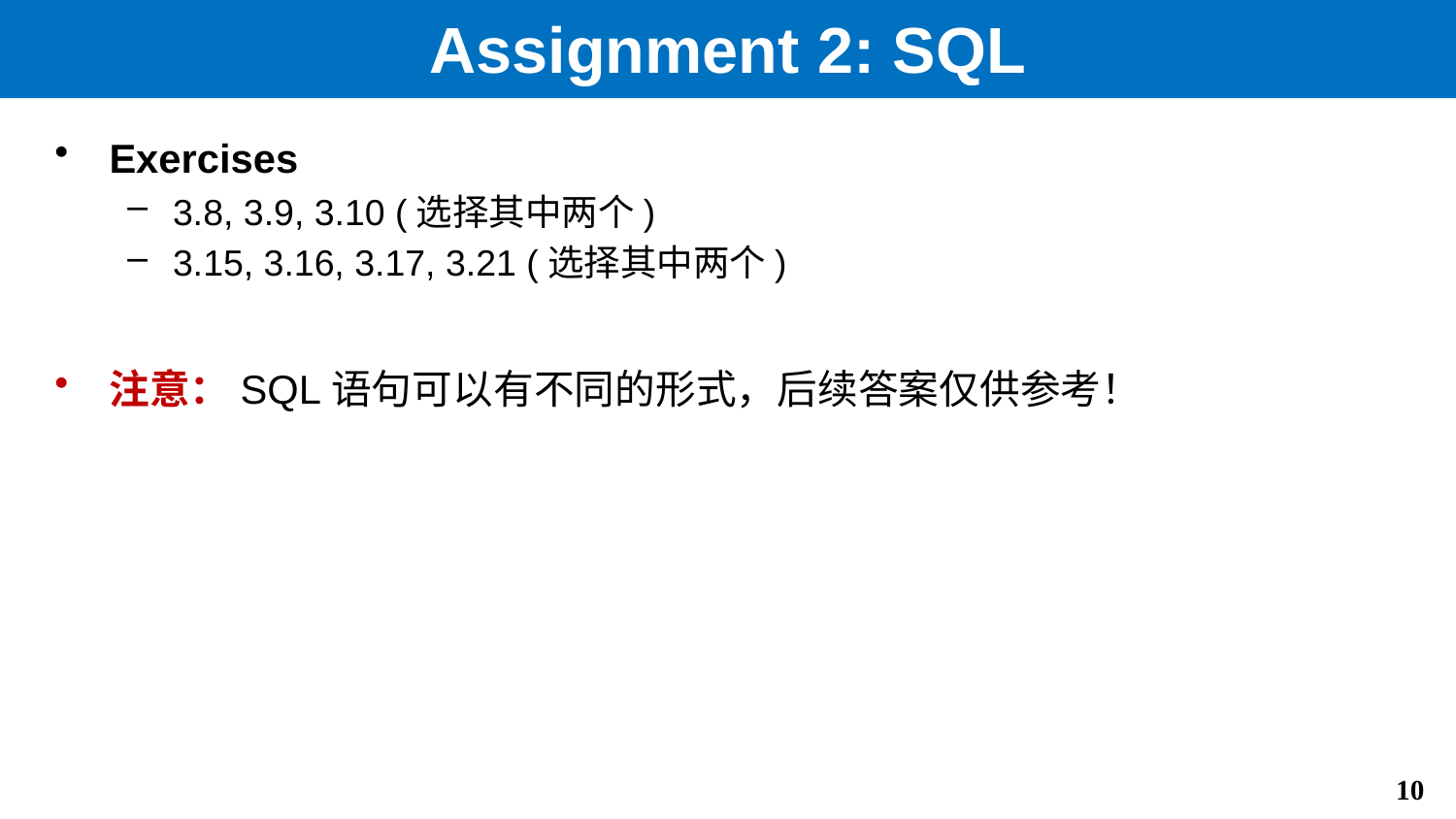

# Assignment 2: SQL
Exercises
3.8, 3.9, 3.10 (选择其中两个)
3.15, 3.16, 3.17, 3.21 (选择其中两个)

注意：SQL语句可以有不同的形式，后续答案仅供参考！